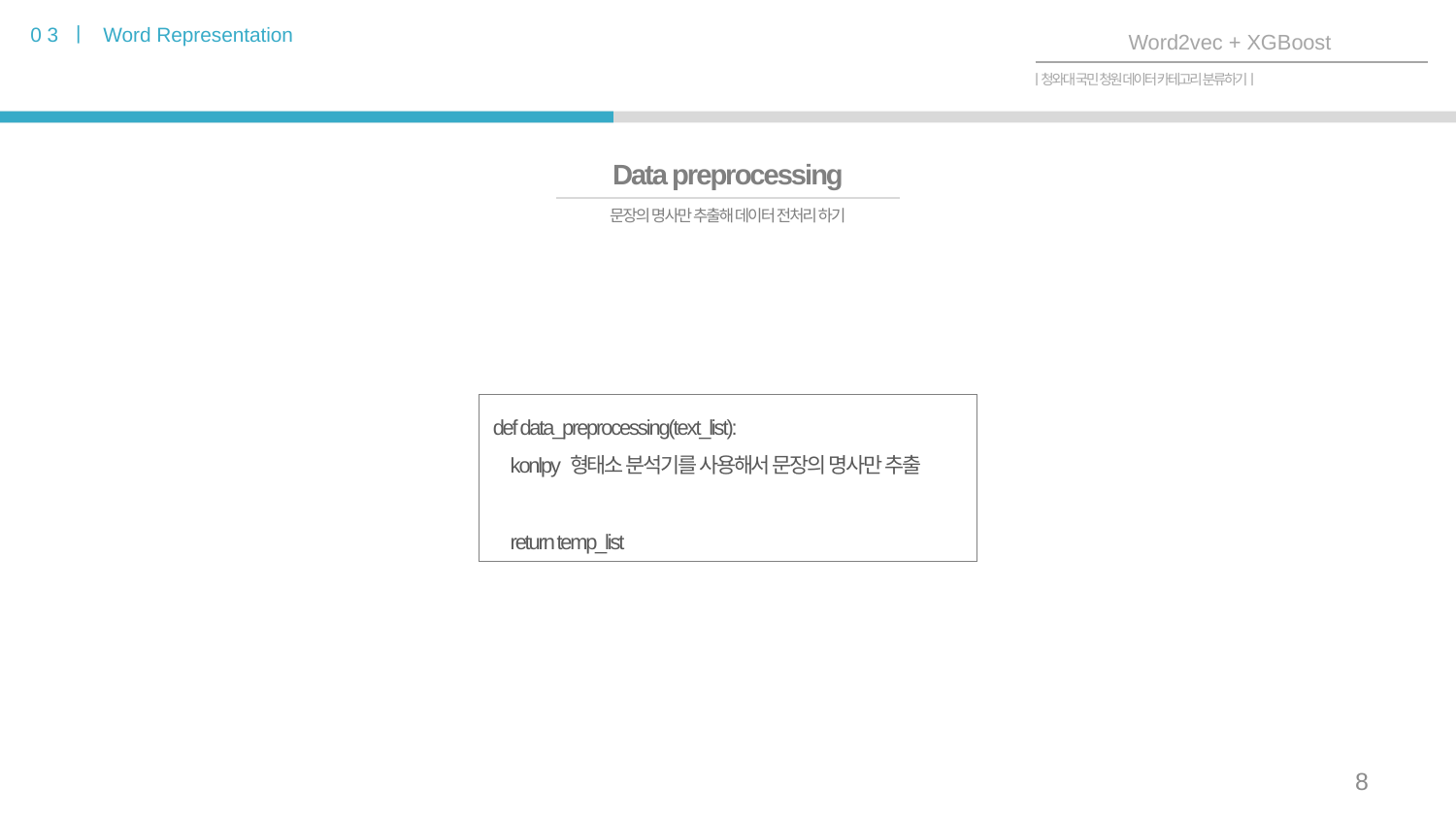

0 3 ㅣ  Word Representation
Word2vec + XGBoost
ㅣ청와대 국민 청원 데이터 카테고리 분류하기ㅣ

Data preprocessing
문장의 명사만 추출해 데이터 전처리 하기
def data_preprocessing(text_list):
    konlpy 형태소 분석기를 사용해서 문장의 명사만 추출

    return temp_list
8